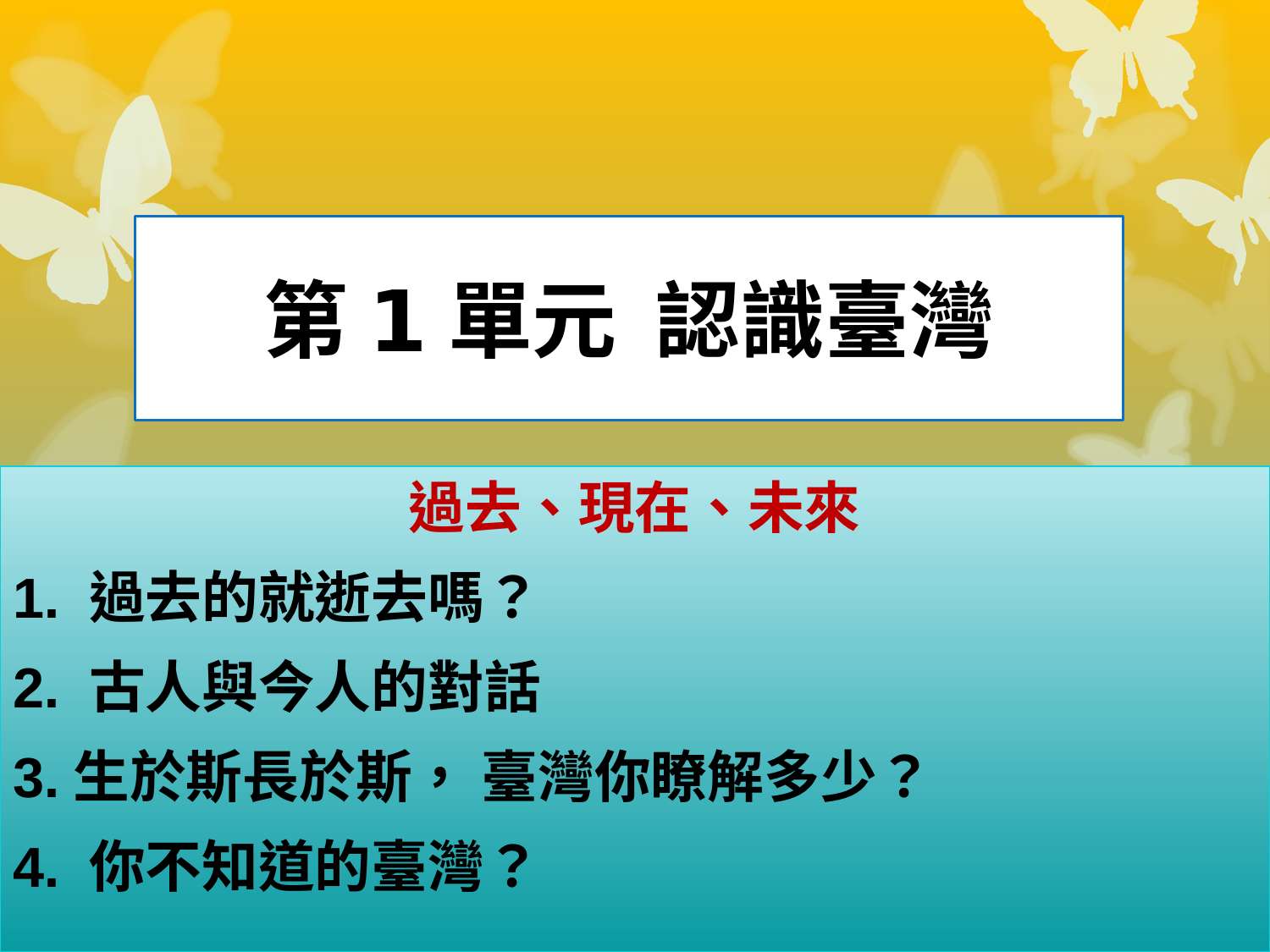

# 第1單元  認識臺灣
過去、現在、未來
1. 過去的就逝去嗎？
2. 古人與今人的對話
3.生於斯長於斯， 臺灣你瞭解多少？
4. 你不知道的臺灣？